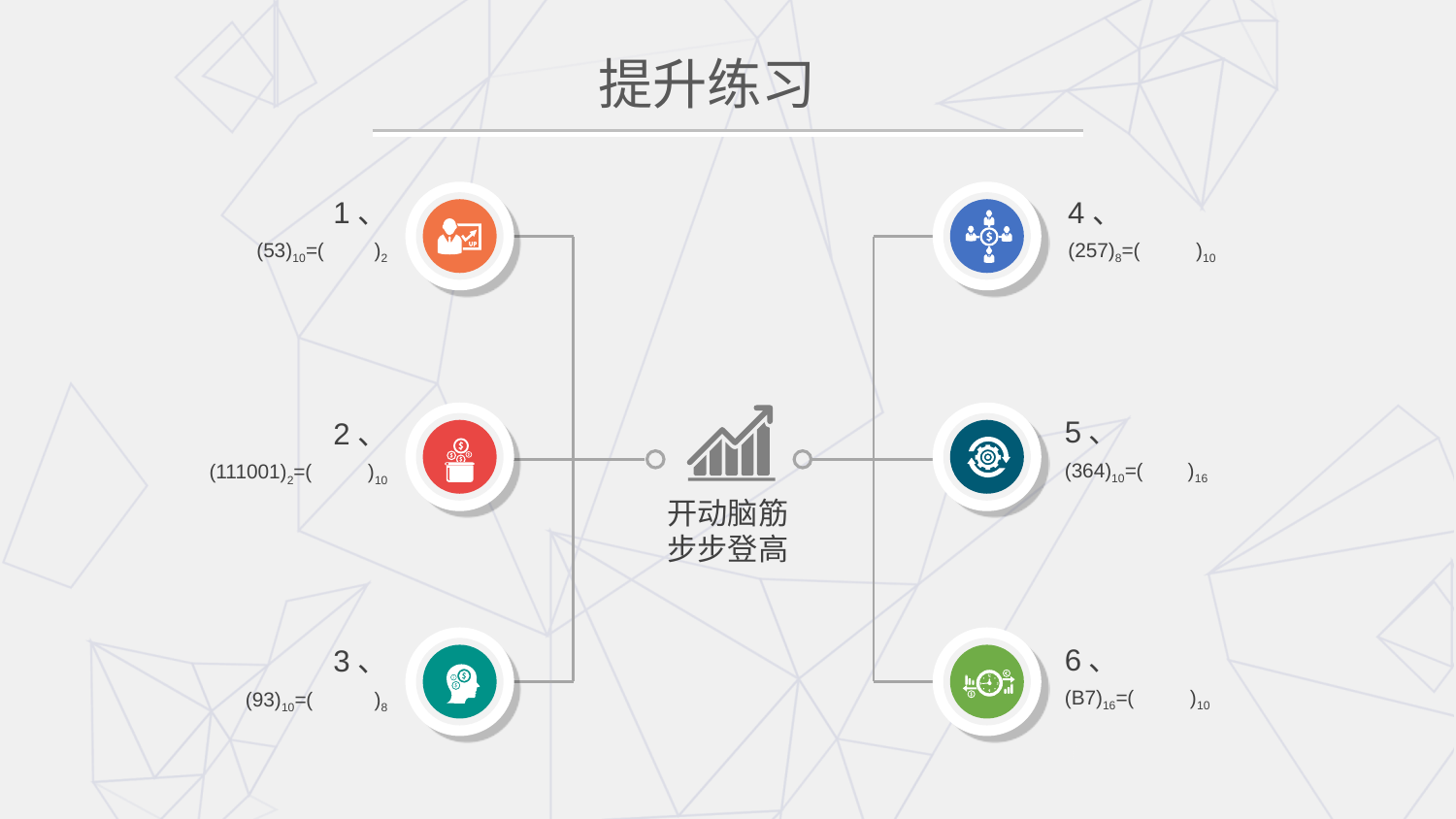

# 提升练习

4、
(257)8=(          )10
1、
(53)10=(         )2

2、
(111001)2=(          )10
5、
(364)10=(        )16

开动脑筋
步步登高

3、
(93)10=(           )8
6、
(B7)16=(          )10